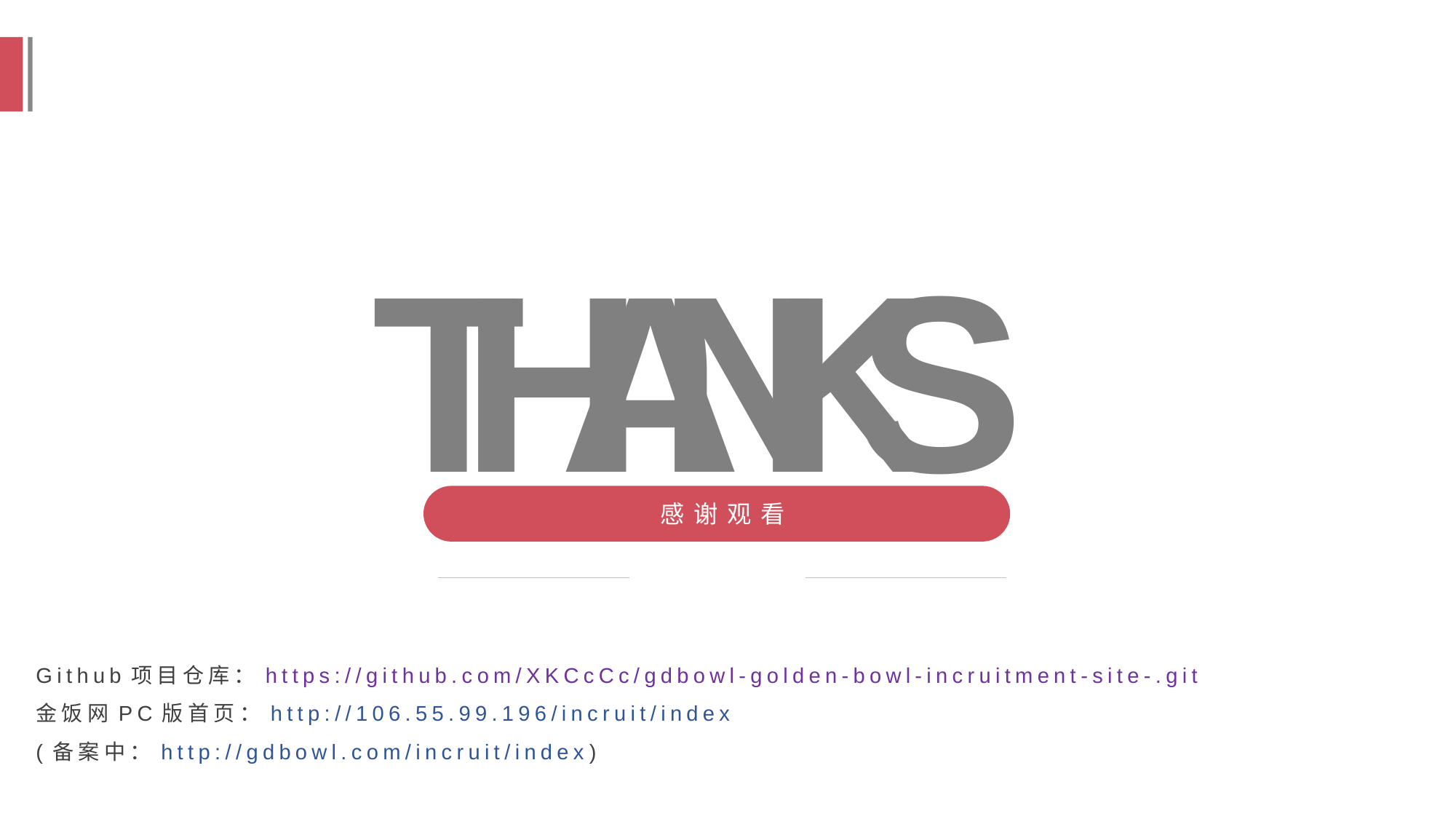

T
H
A
N
K
S

感谢观看

Github项目仓库：https://github.com/XKCcCc/gdbowl-golden-bowl-incruitment-site-.git
金饭网PC版首页：http://106.55.99.196/incruit/index
(备案中：http://gdbowl.com/incruit/index)